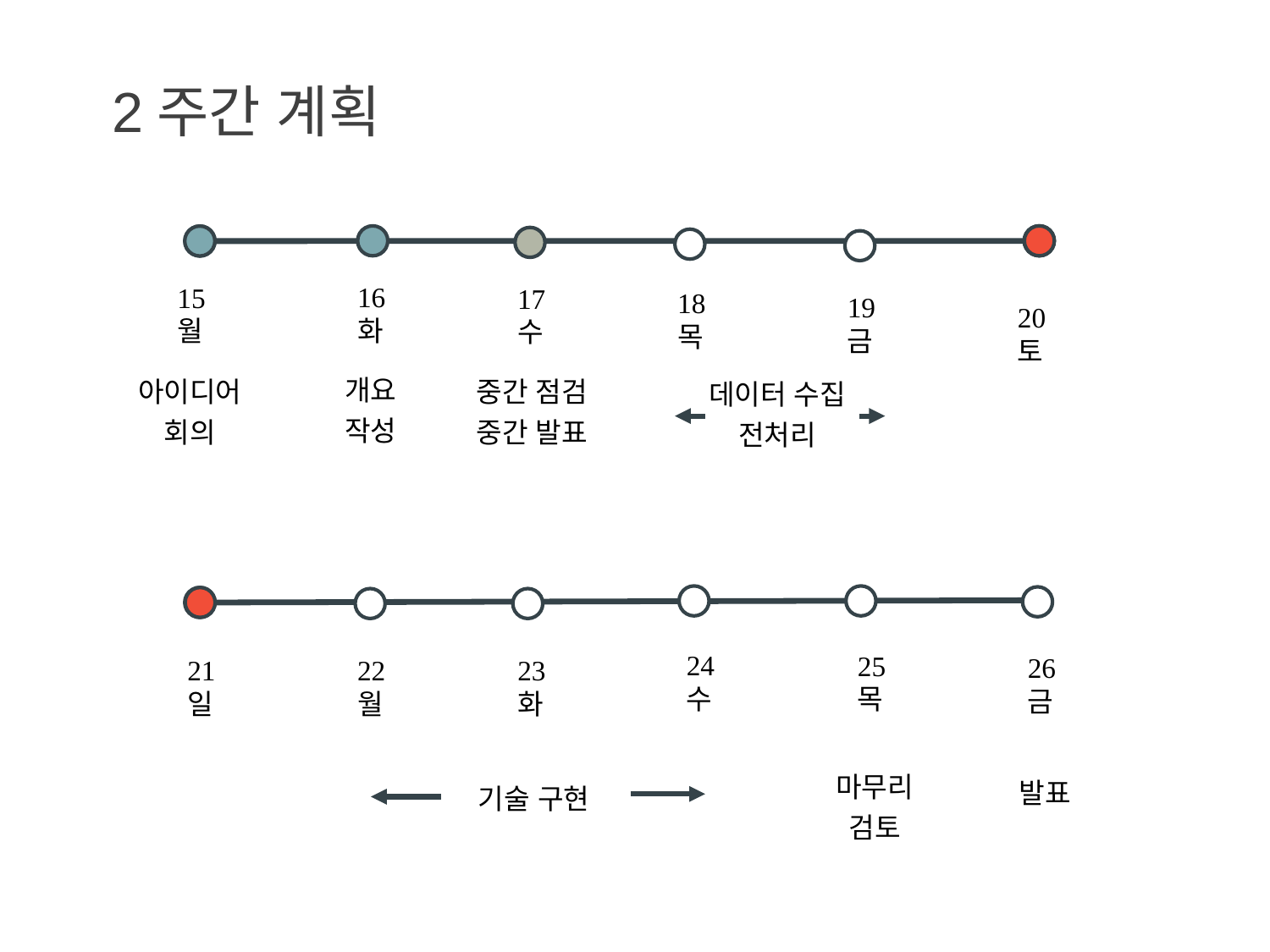

2주간 계획

16화
15월
17수
18목
19금
20토

개요
작성
중간 점검
중간 발표
아이디어
회의
데이터 수집
전처리

24수
25목
26금
21일
22월
23화

마무리
검토
발표
기술 구현